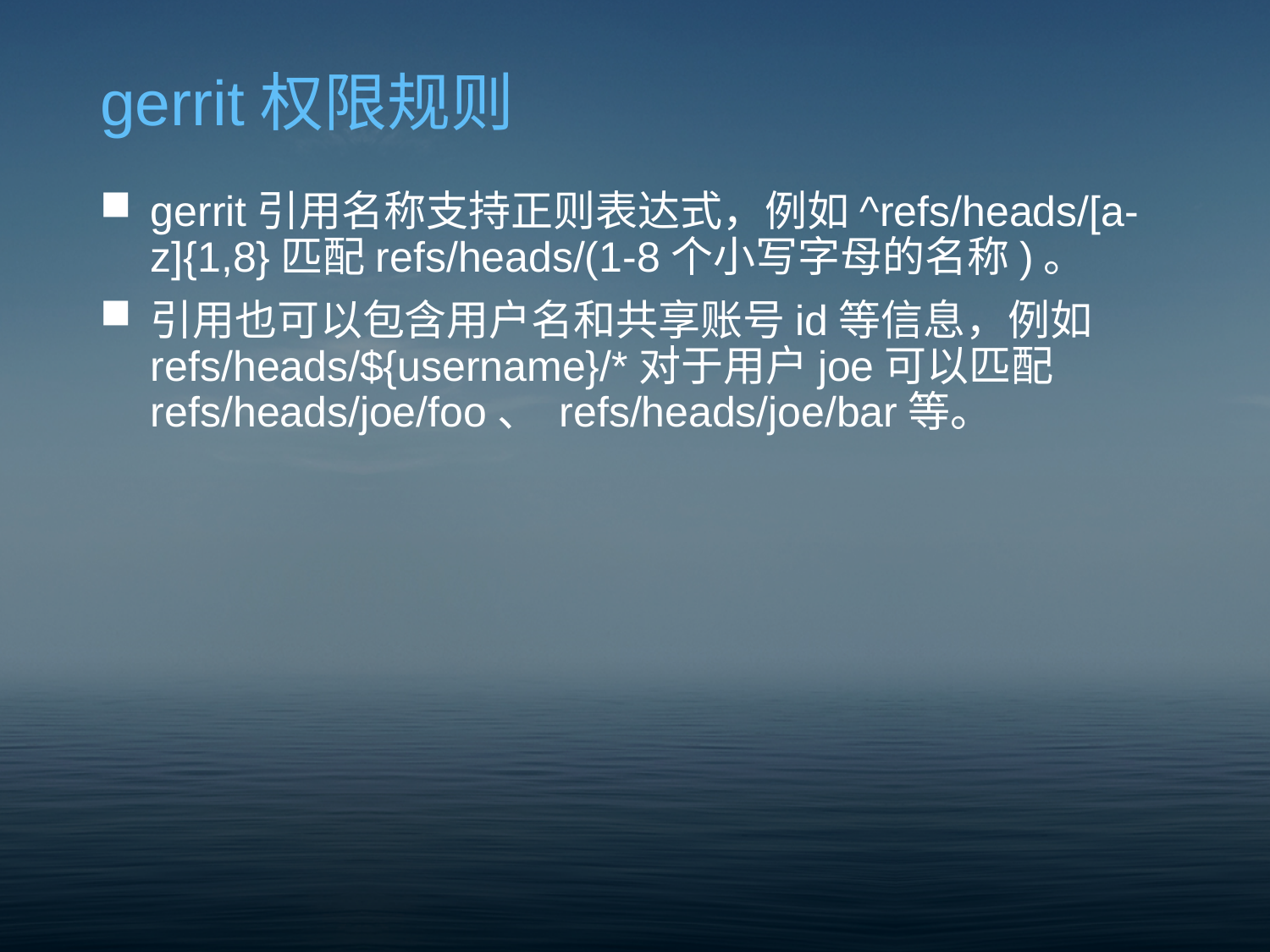

# gerrit权限规则
gerrit引用名称支持正则表达式，例如^refs/heads/[a-z]{1,8}匹配refs/heads/(1-8个小写字母的名称)。
引用也可以包含用户名和共享账号id等信息，例如refs/heads/${username}/*对于用户joe可以匹配refs/heads/joe/foo、 refs/heads/joe/bar等。